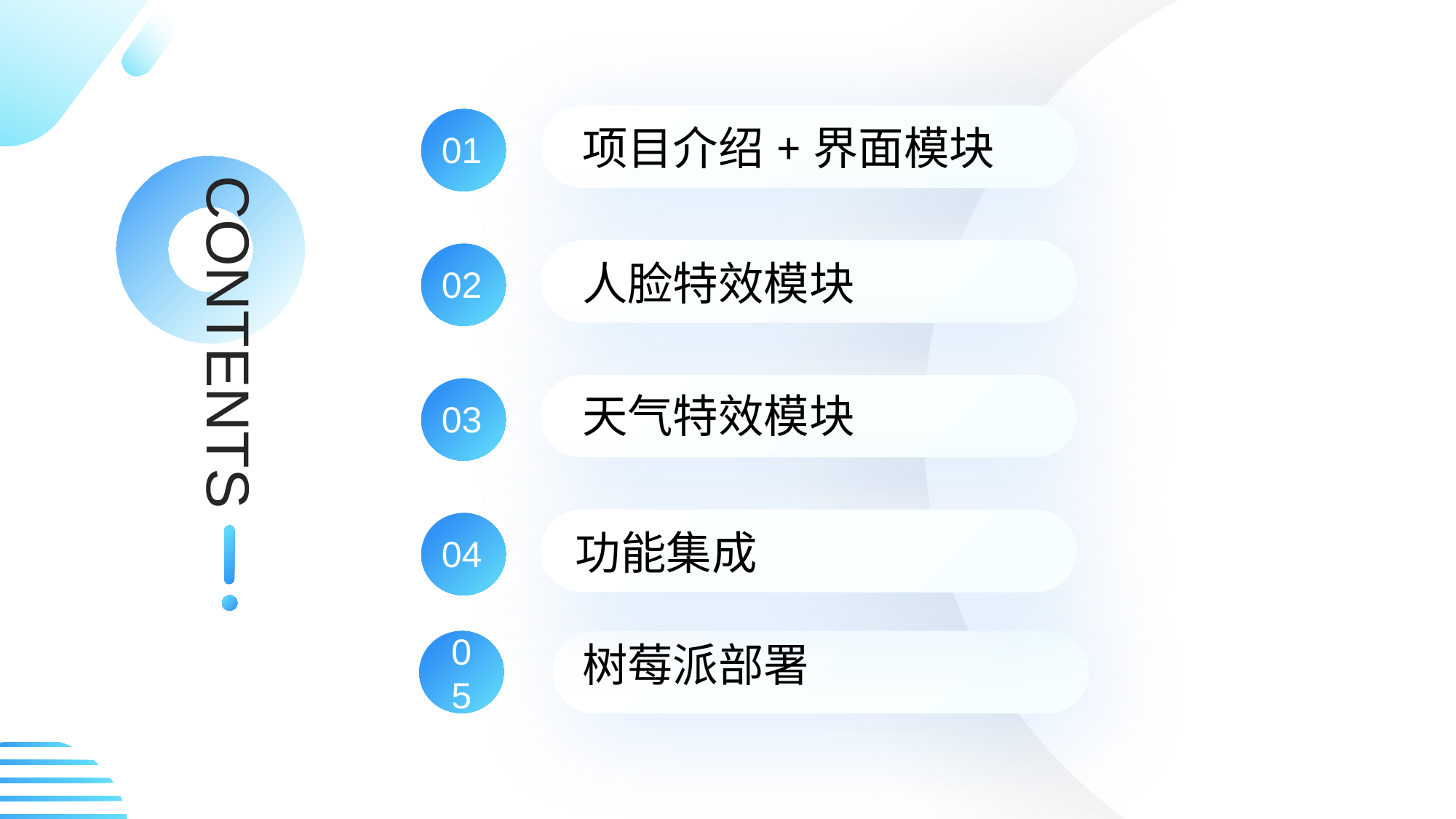

PPT下载 http://www.1ppt.com/xiazai/

01
项目介绍+界面模块

02
人脸特效模块

03
天气特效模块

04
功能集成
05
是
树莓派部署

CONTENTS